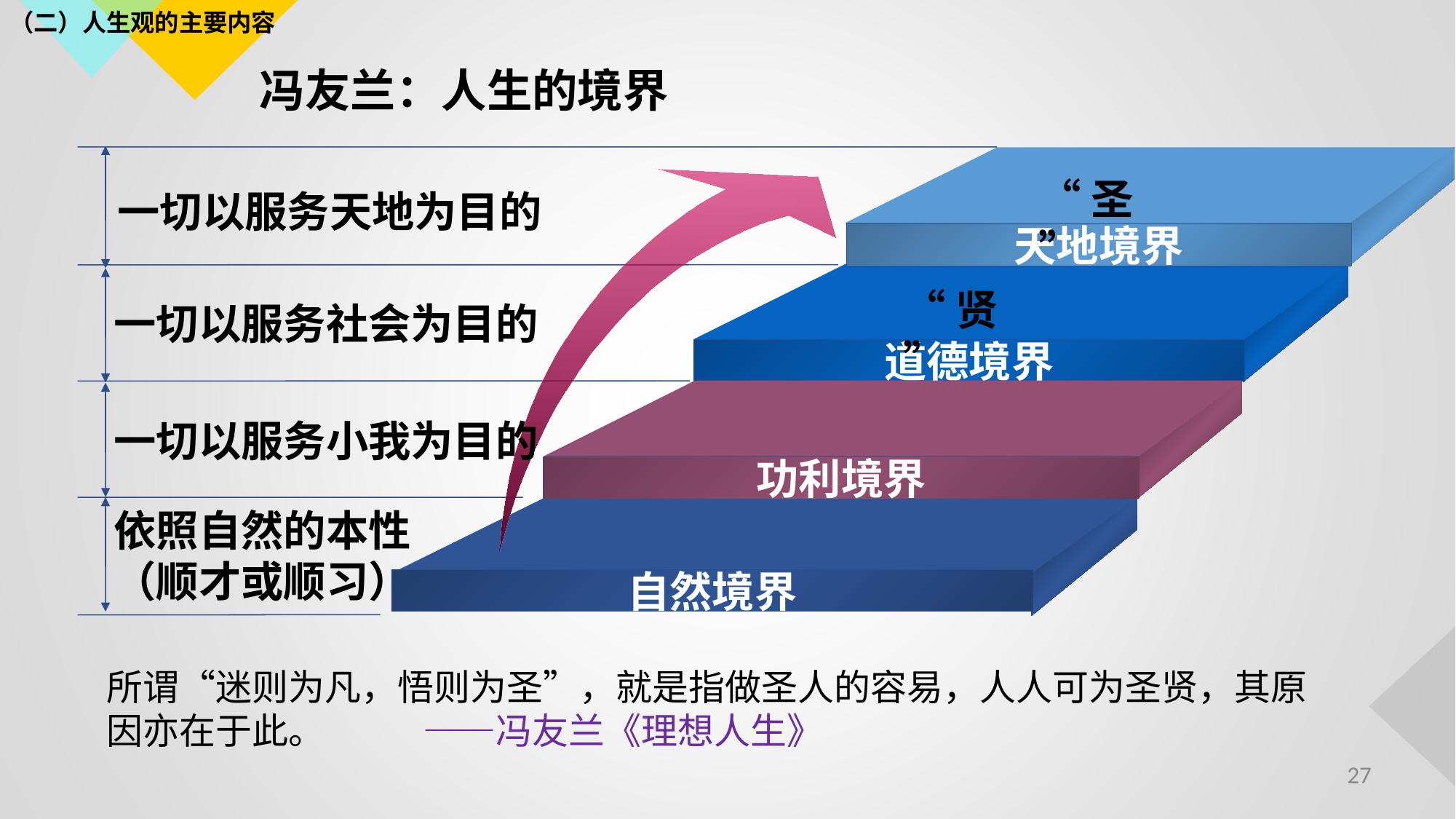

（二）人生观的主要内容
冯友兰：人生的境界

天地境界

道德境界

功利境界

自然境界

“圣”
一切以服务天地为目的
“贤”
一切以服务社会为目的
一切以服务小我为目的
依照自然的本性（顺才或顺习）
所谓“迷则为凡，悟则为圣”，就是指做圣人的容易，人人可为圣贤，其原因亦在于此。            ——冯友兰《理想人生》
27